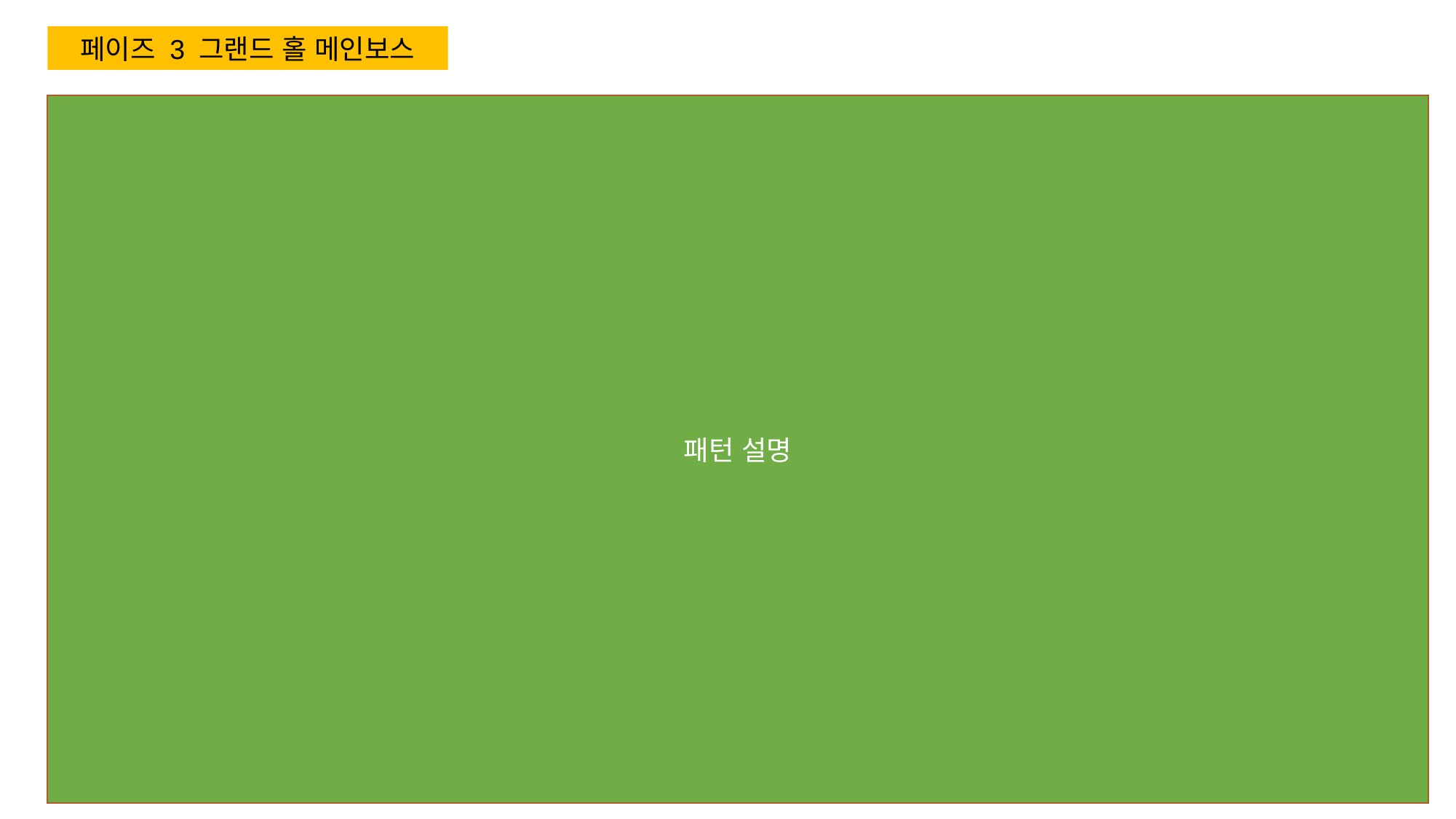

페이즈 3 그랜드 홀 메인보스
패턴 설명